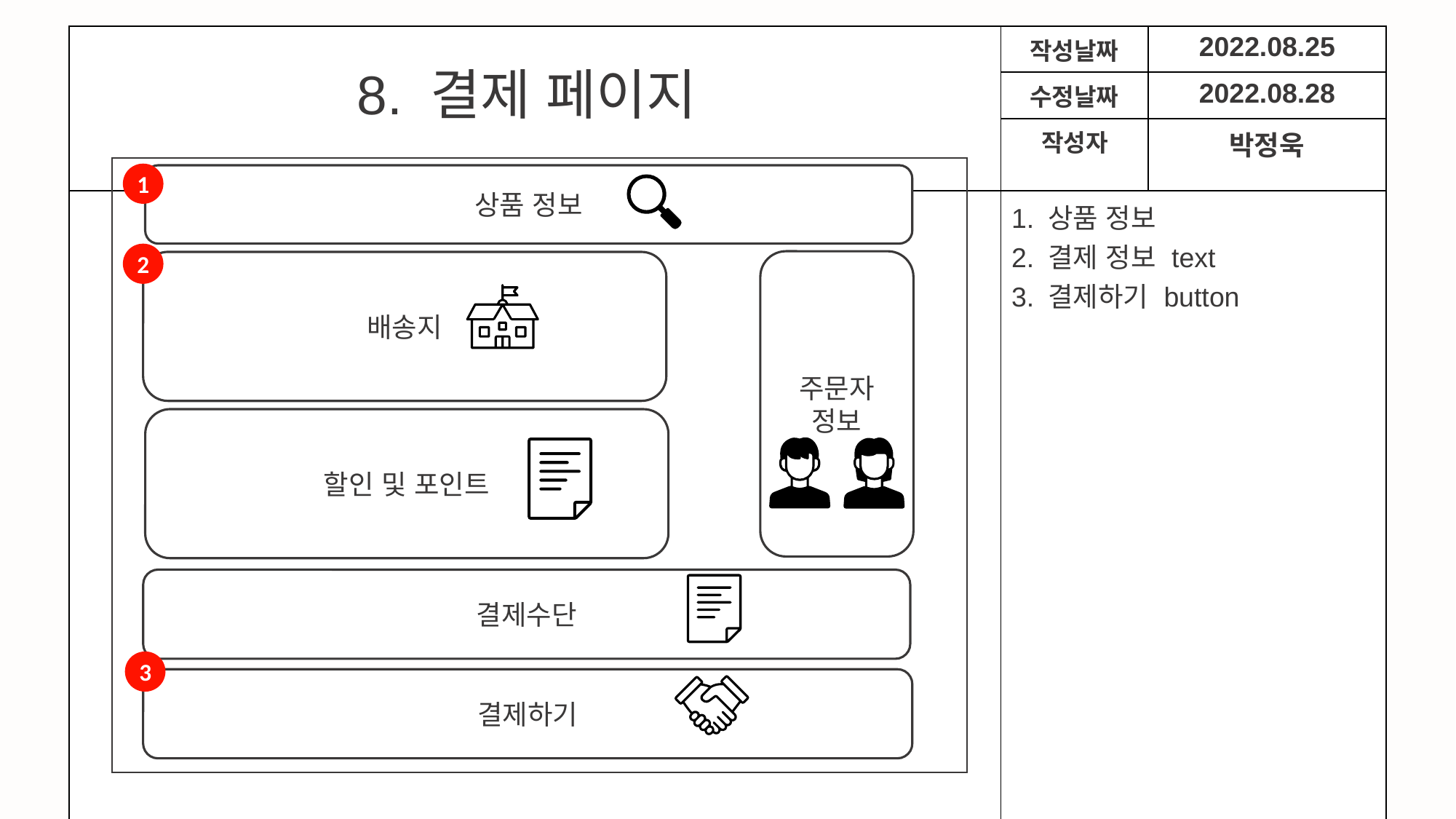

|  | 작성날짜 | 2022.08.25 |
| --- | --- | --- |
|  | 수정날짜 | 2022.08.28 |
|  | 작성자 | 박정욱 |
|  | 1. 상품 정보 2. 결제 정보 text 3. 결제하기 button |  |
8. 결제 페이지

1
상품 정보

2
주문자 정보
배송지

할인 및 포인트

결제수단

3
결제하기